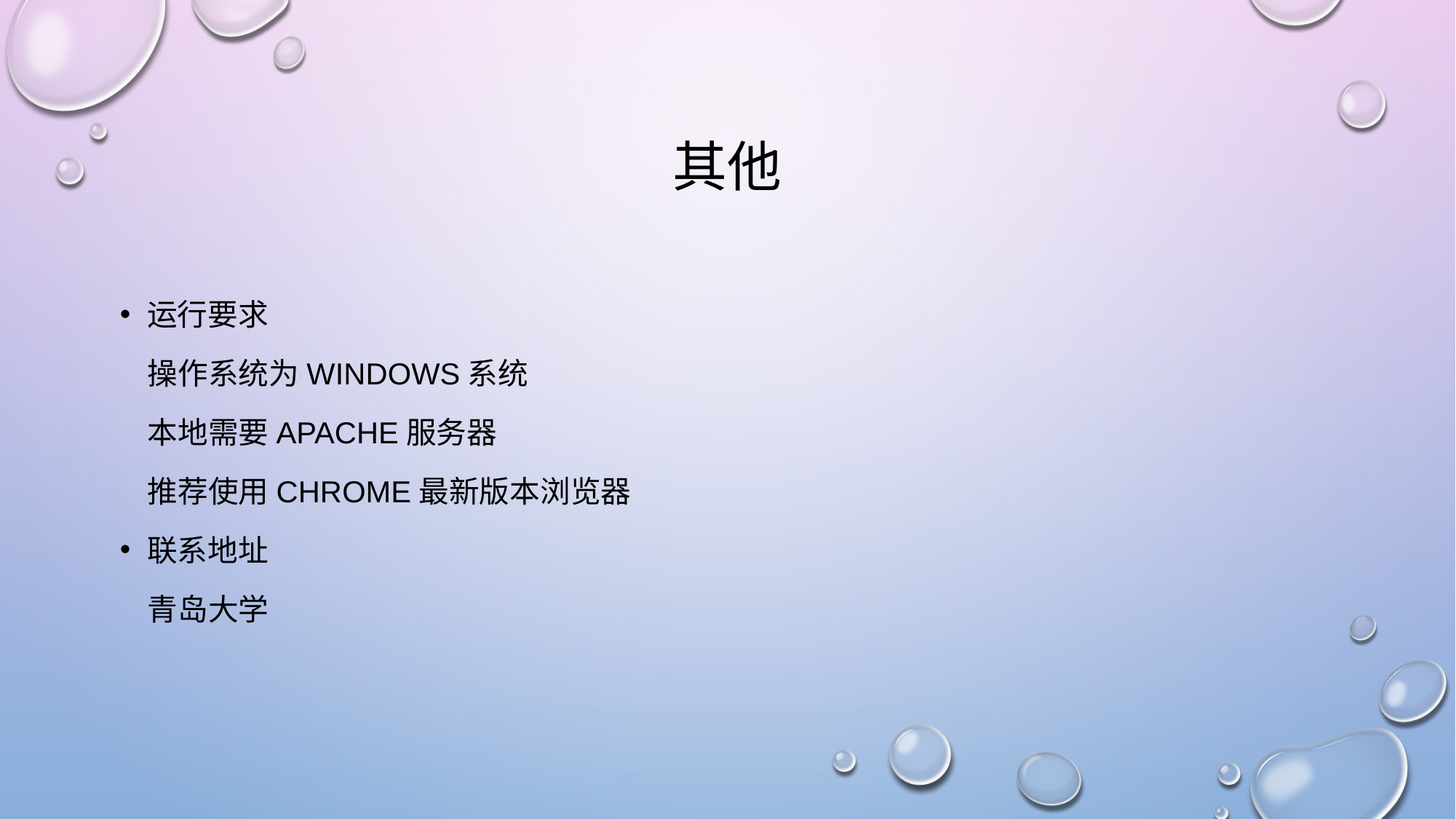

# 其他
运行要求
   操作系统为Windows系统
   本地需要Apache服务器
   推荐使用Chrome最新版本浏览器
联系地址
   青岛大学